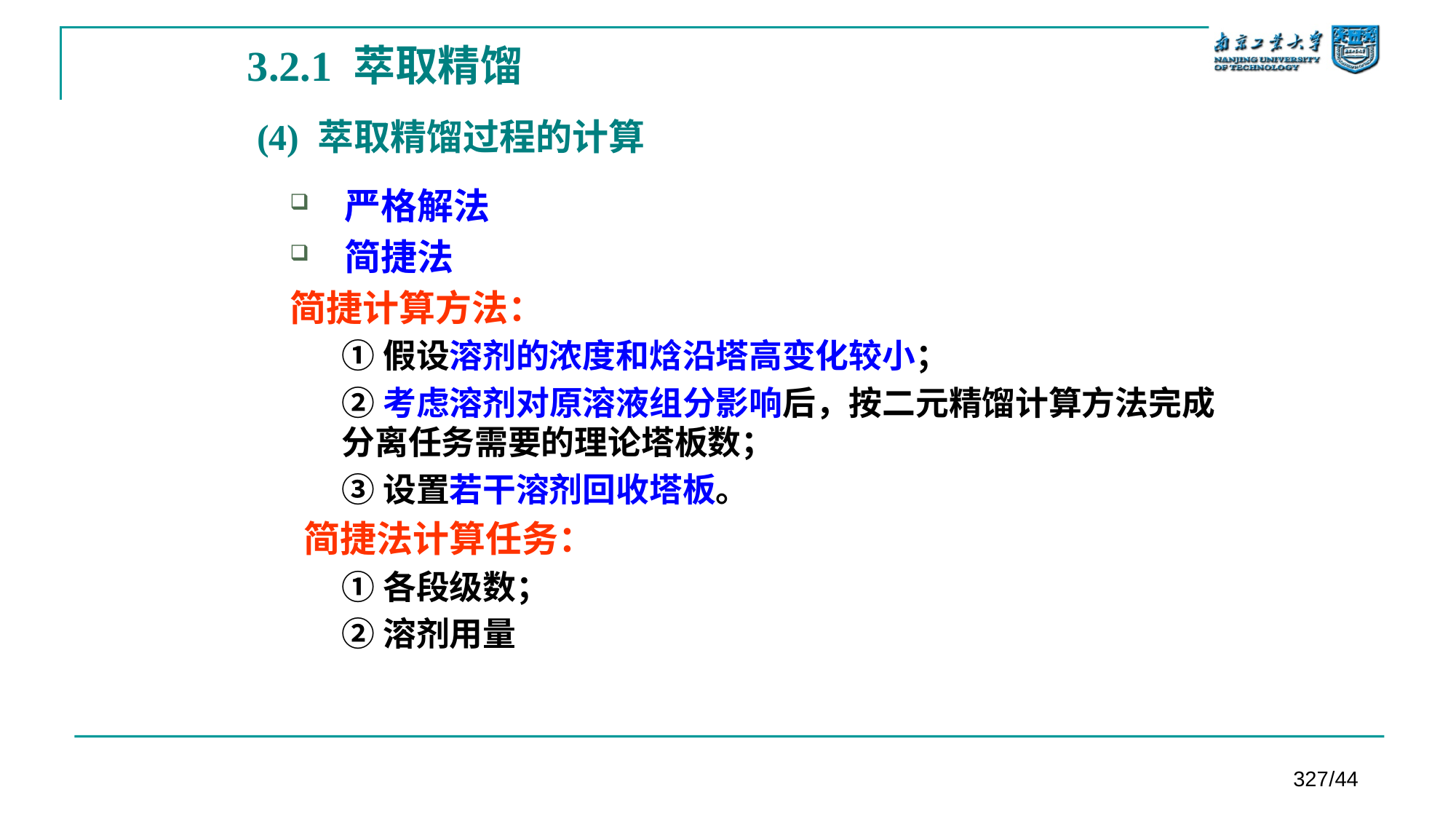

# 3.2.1 萃取精馏
(4) 萃取精馏过程的计算
严格解法
简捷法
简捷计算方法：
①假设溶剂的浓度和焓沿塔高变化较小；
②考虑溶剂对原溶液组分影响后，按二元精馏计算方法完成分离任务需要的理论塔板数；
③设置若干溶剂回收塔板。
简捷法计算任务：
①各段级数；
②溶剂用量
327/44